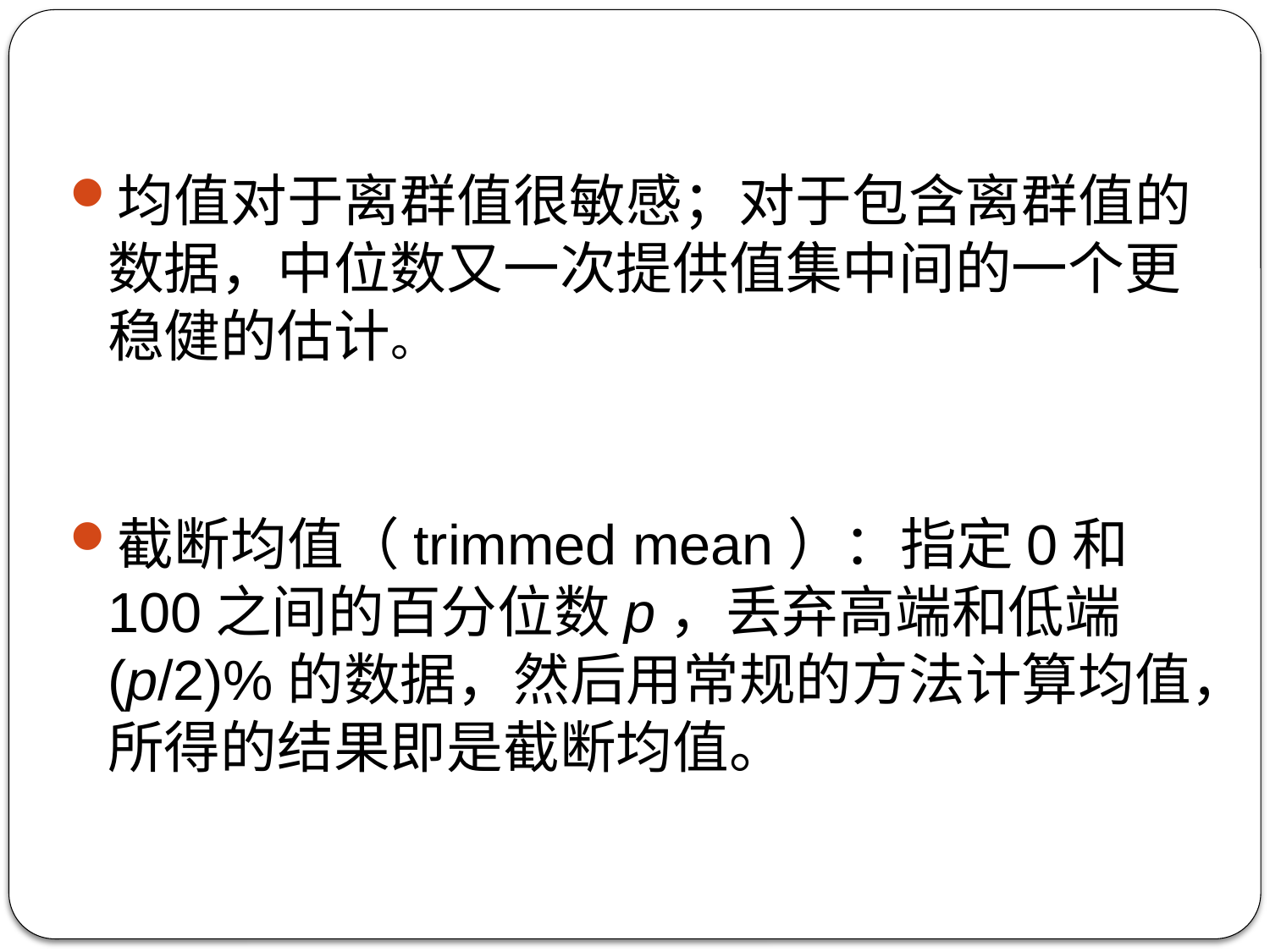

均值对于离群值很敏感；对于包含离群值的数据，中位数又一次提供值集中间的一个更稳健的估计。

截断均值（trimmed mean）：指定0和100之间的百分位数p，丢弃高端和低端(p/2)%的数据，然后用常规的方法计算均值，所得的结果即是截断均值。